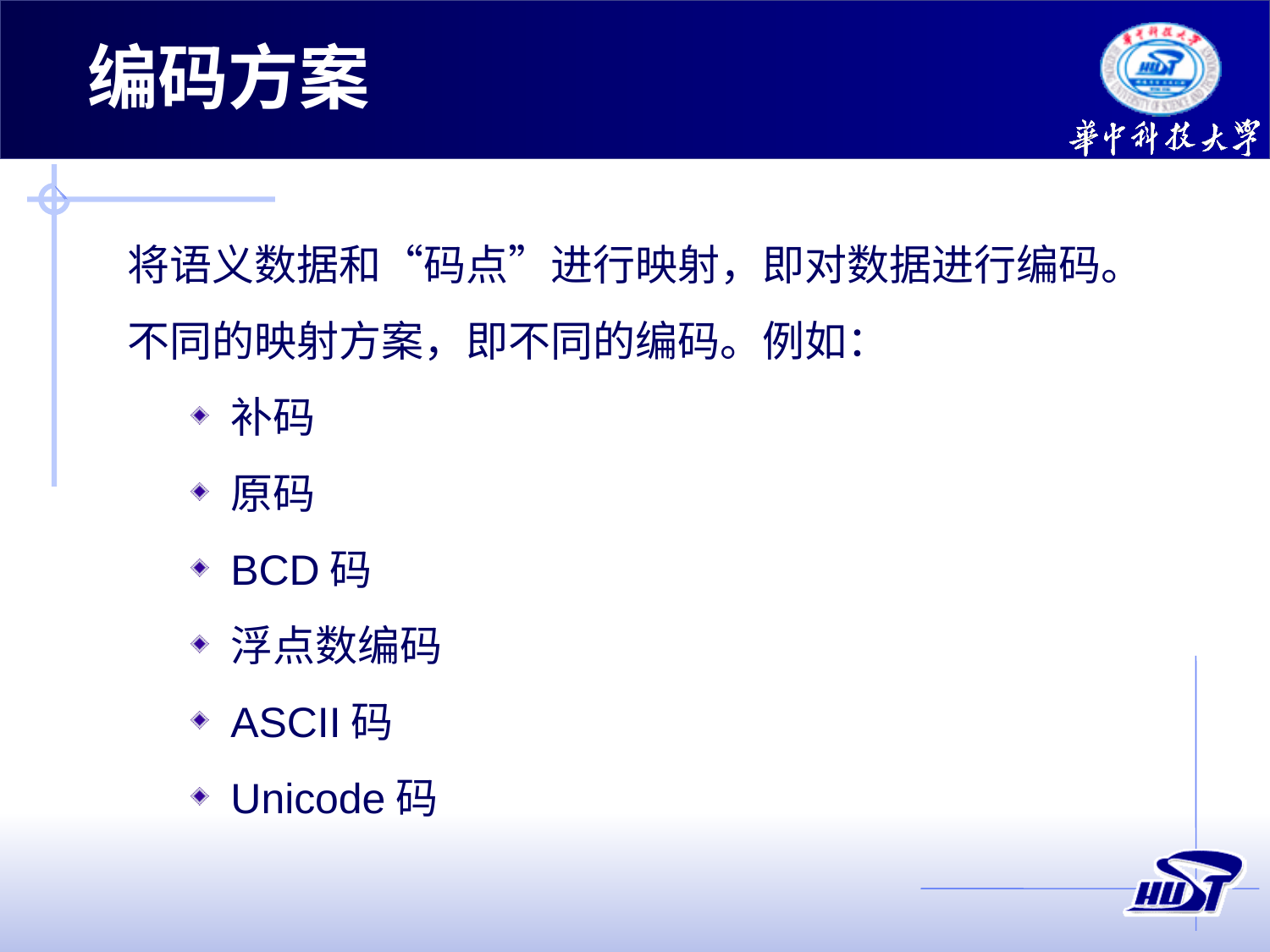

# 编码方案
将语义数据和“码点”进行映射，即对数据进行编码。不同的映射方案，即不同的编码。例如：
补码
原码
BCD码
浮点数编码
ASCII码
Unicode码